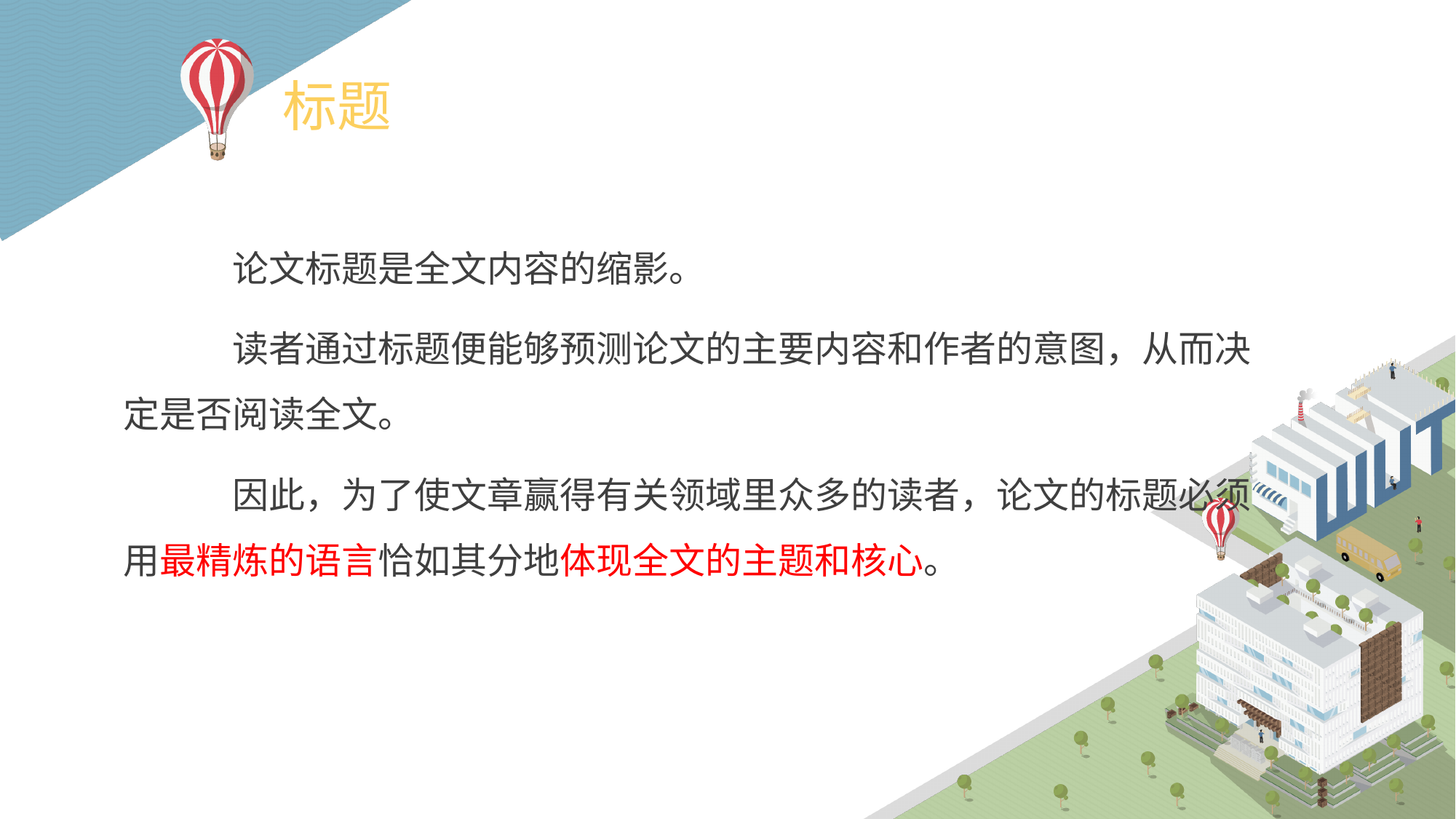

# 标题
	论文标题是全文内容的缩影。
	读者通过标题便能够预测论文的主要内容和作者的意图，从而决定是否阅读全文。
	因此，为了使文章赢得有关领域里众多的读者，论文的标题必须用最精炼的语言恰如其分地体现全文的主题和核心。